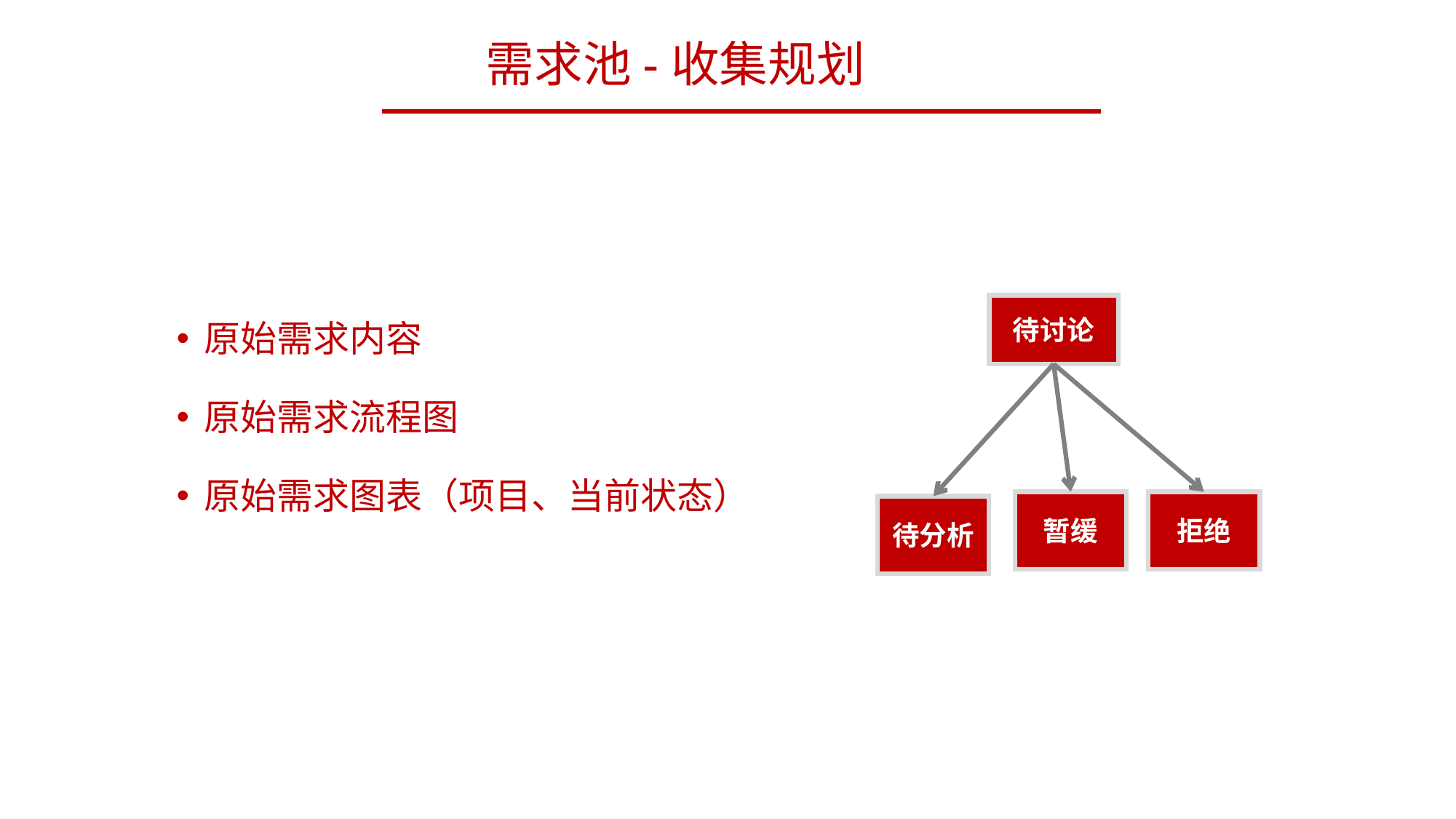

需求池-收集规划
待讨论
原始需求内容

原始需求流程图

原始需求图表（项目、当前状态）

暂缓
拒绝
待分析